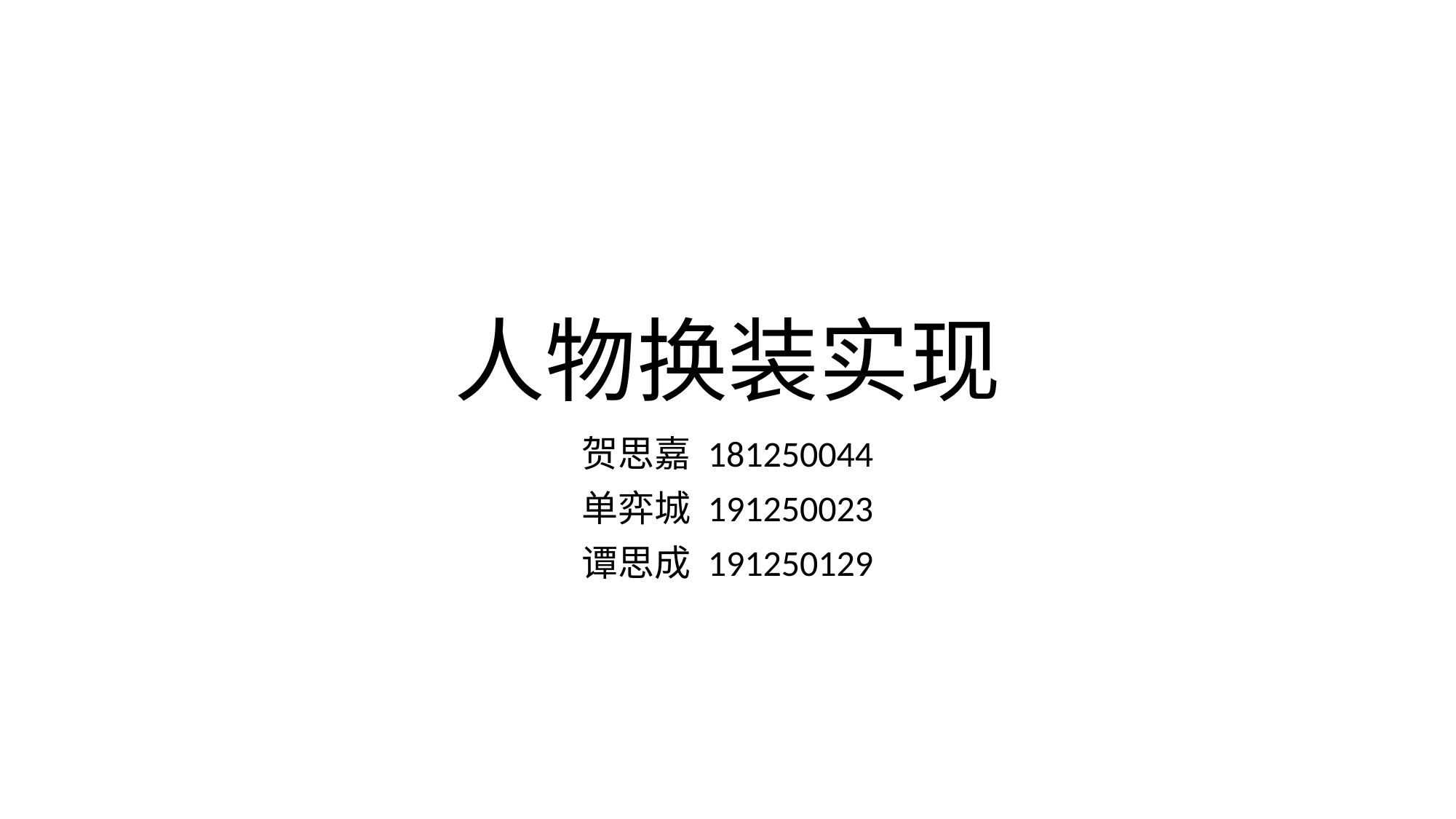

# 人物换装实现
贺思嘉 181250044
单弈城 191250023
谭思成 191250129